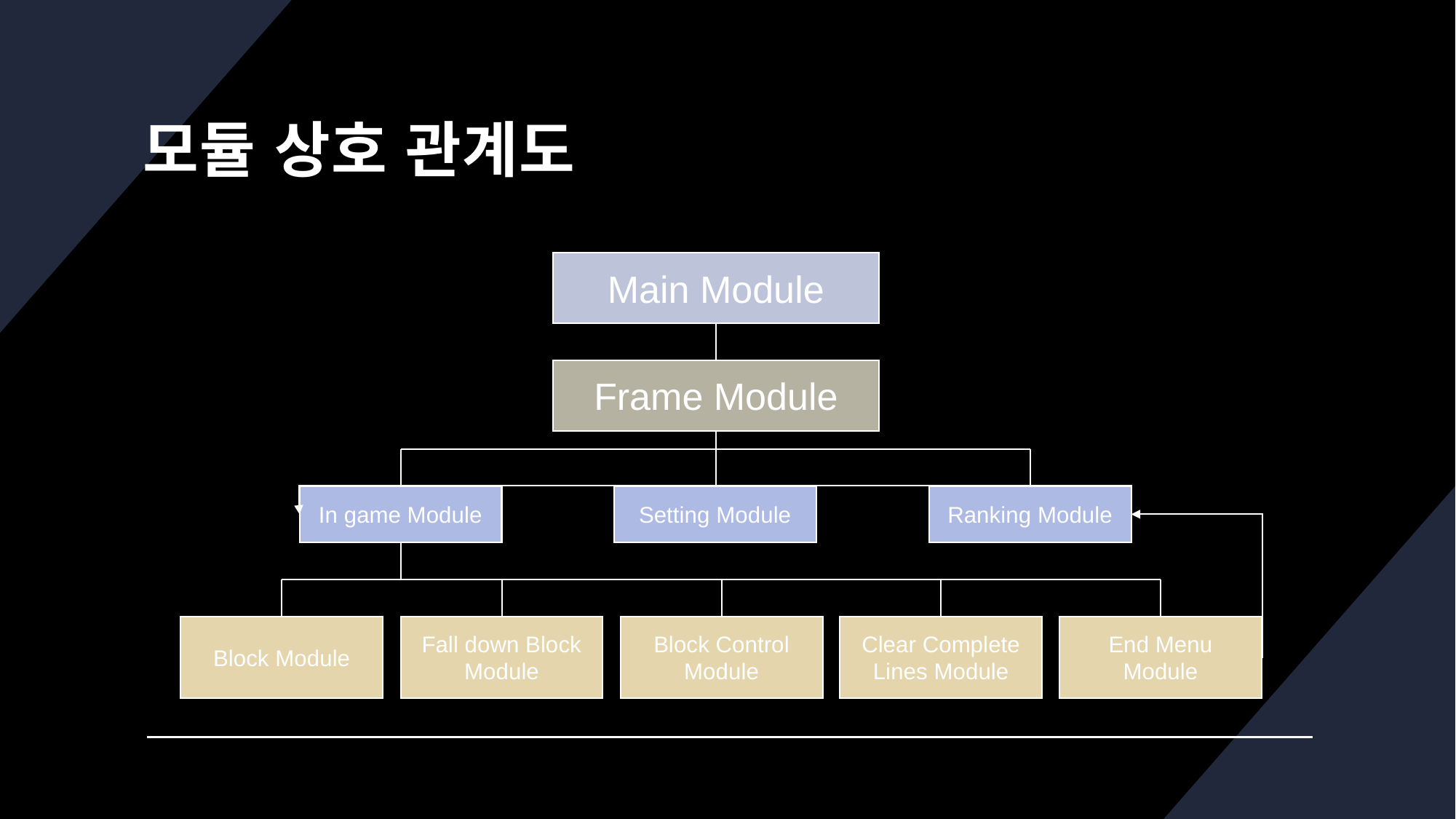

# 모듈 상호 관계도
Main Module
Frame Module
In game Module
Setting Module
Ranking Module
Block Module
Fall down Block Module
Clear Complete Lines Module
End Menu Module
Block Control Module